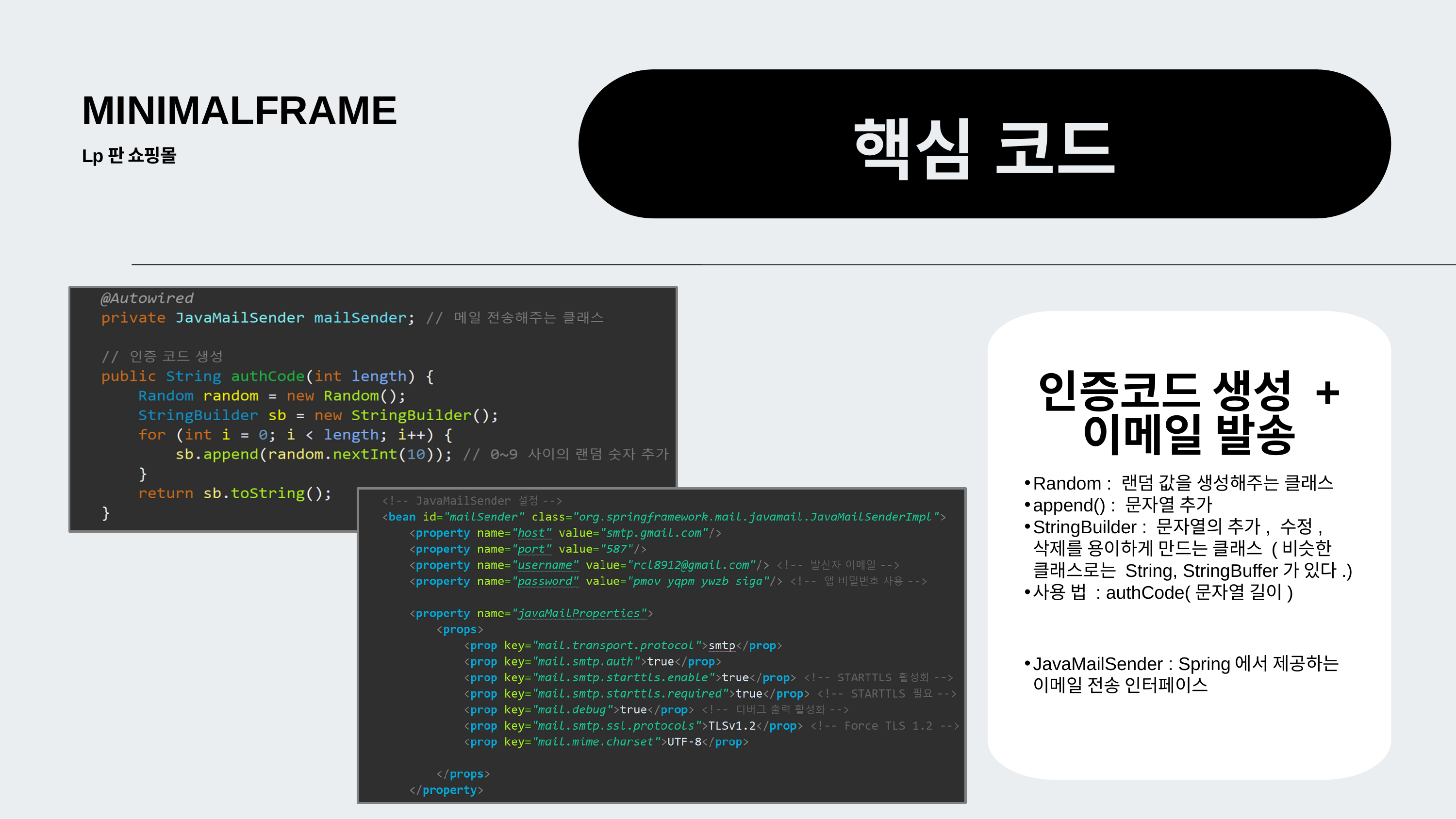

MINIMALFRAME
핵심 코드
Lp판 쇼핑몰

인증코드 생성 + 이메일 발송
Random : 랜덤 값을 생성해주는 클래스
append() : 문자열 추가
StringBuilder : 문자열의 추가, 수정, 삭제를 용이하게 만드는 클래스 (비슷한 클래스로는 String, StringBuffer가 있다.)
사용 법 : authCode(문자열 길이)

JavaMailSender : Spring에서 제공하는 이메일 전송 인터페이스